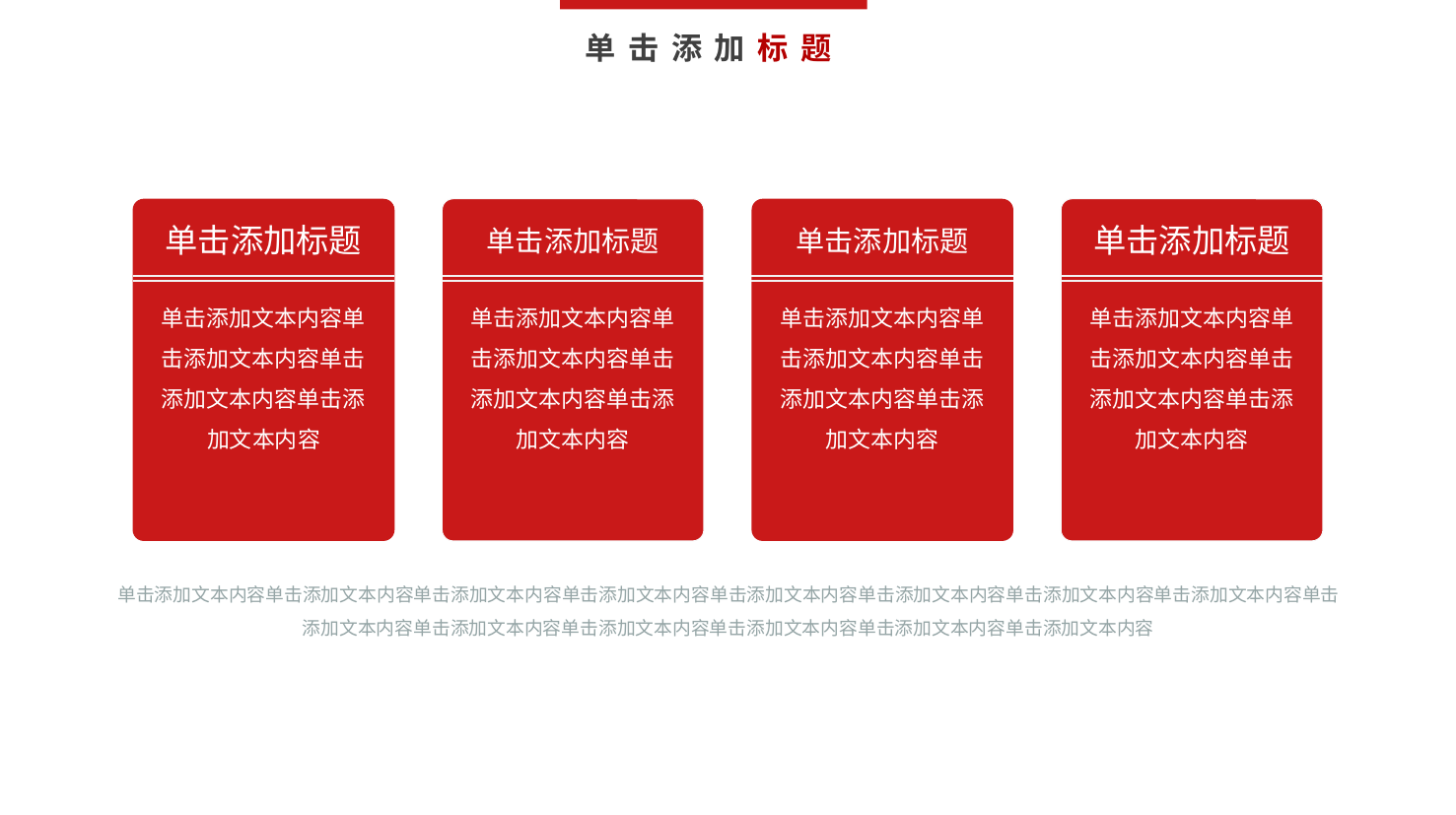

单击添加标题

单击添加标题
单击添加标题
单击添加标题
单击添加标题
单击添加文本内容单击添加文本内容单击添加文本内容单击添加文本内容
单击添加文本内容单击添加文本内容单击添加文本内容单击添加文本内容
单击添加文本内容单击添加文本内容单击添加文本内容单击添加文本内容
单击添加文本内容单击添加文本内容单击添加文本内容单击添加文本内容
单击添加文本内容单击添加文本内容单击添加文本内容单击添加文本内容单击添加文本内容单击添加文本内容单击添加文本内容单击添加文本内容单击添加文本内容单击添加文本内容单击添加文本内容单击添加文本内容单击添加文本内容单击添加文本内容